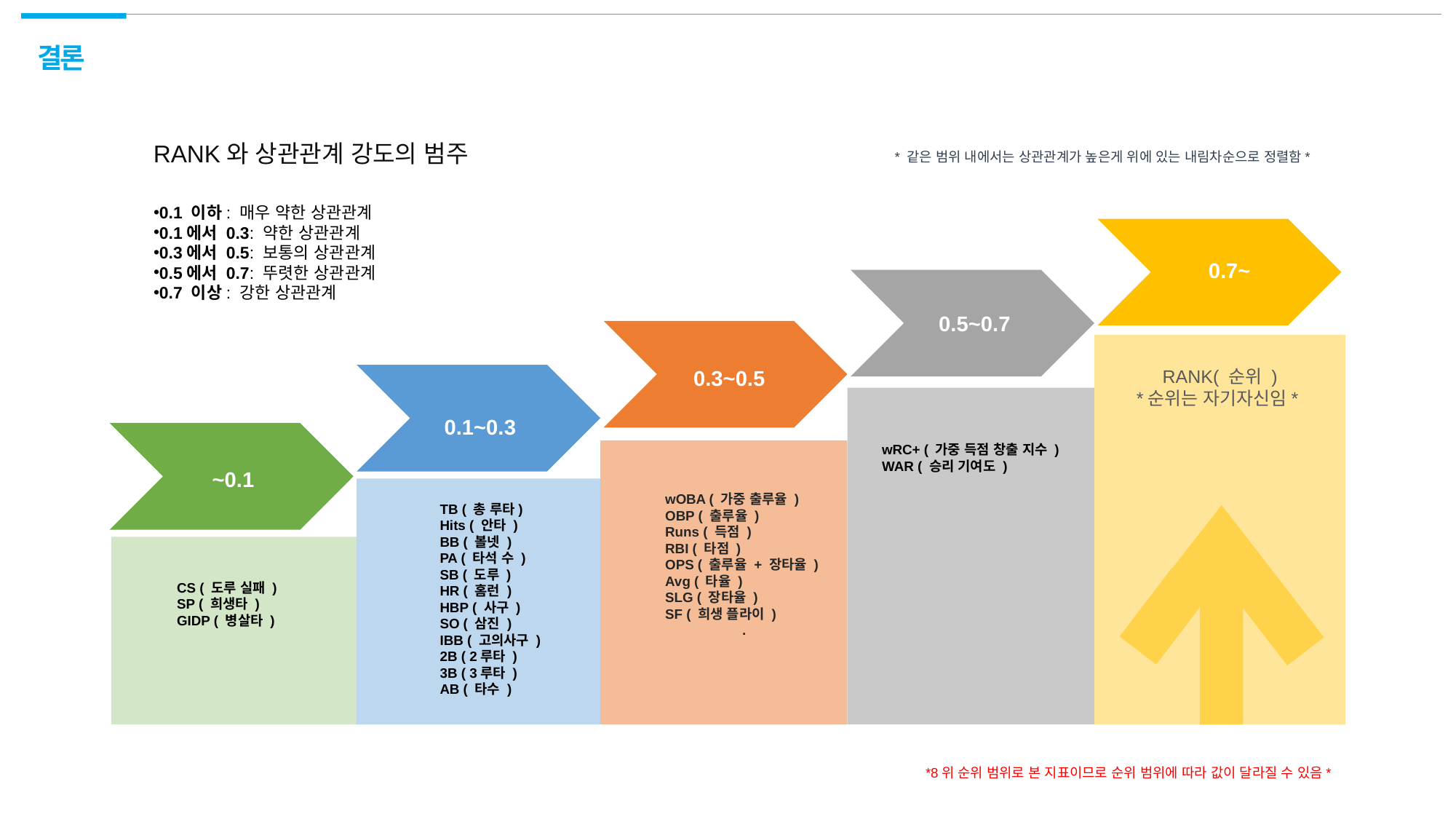

결론
RANK와 상관관계 강도의 범주
* 같은 범위 내에서는 상관관계가 높은게 위에 있는 내림차순으로 정렬함*
0.1 이하: 매우 약한 상관관계
0.1에서 0.3: 약한 상관관계
0.3에서 0.5: 보통의 상관관계
0.5에서 0.7: 뚜렷한 상관관계
0.7 이상: 강한 상관관계

0.7~

0.5~0.7

0.3~0.5
RANK( 순위 )
*순위는 자기자신임*

0.1~0.3

wRC+ ( 가중 득점 창출 지수 )
WAR ( 승리 기여도 )

~0.1

wOBA ( 가중 출루율 )
OBP ( 출루율 )
Runs ( 득점 )
RBI ( 타점 )
OPS ( 출루율 + 장타율 )
Avg ( 타율 )
SLG ( 장타율 )
SF ( 희생 플라이 )
.
TB ( 총 루타)
Hits ( 안타 )
BB ( 볼넷 )
PA ( 타석 수 )
SB ( 도루 )
HR ( 홈런 )
HBP ( 사구 )
SO ( 삼진 )
IBB ( 고의사구 )
2B ( 2루타 )
3B ( 3루타 )
AB ( 타수 )

CS ( 도루 실패 )
SP ( 희생타 )
GIDP ( 병살타 )
*8위 순위 범위로 본 지표이므로 순위 범위에 따라 값이 달라질 수 있음*